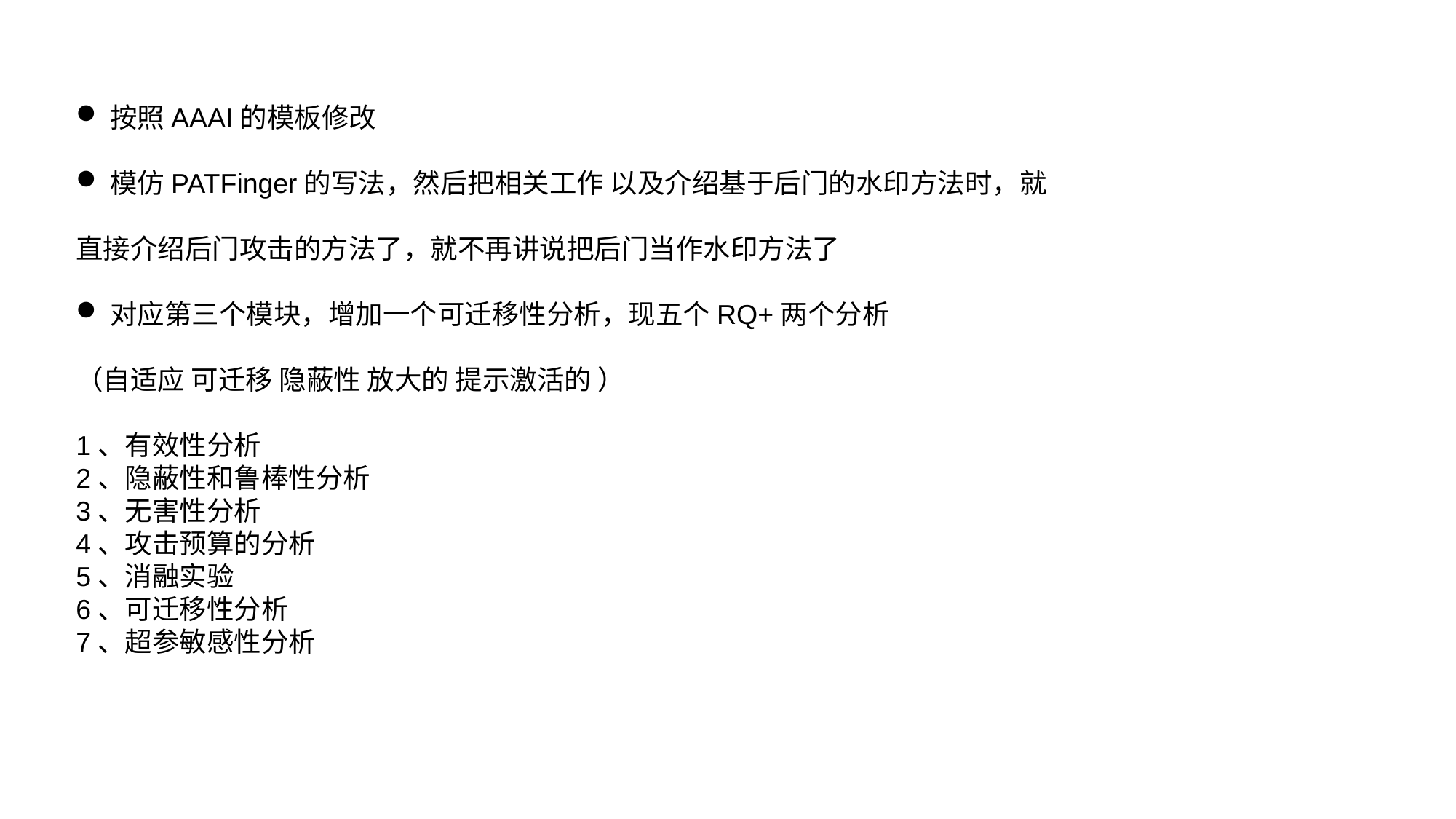

按照AAAI的模板修改

模仿PATFinger的写法，然后把相关工作 以及介绍基于后门的水印方法时，就

直接介绍后门攻击的方法了，就不再讲说把后门当作水印方法了

对应第三个模块，增加一个可迁移性分析，现五个RQ+两个分析

（自适应 可迁移 隐蔽性 放大的 提示激活的 ）

1、有效性分析
2、隐蔽性和鲁棒性分析
3、无害性分析
4、攻击预算的分析
5、消融实验
6、可迁移性分析
7、超参敏感性分析